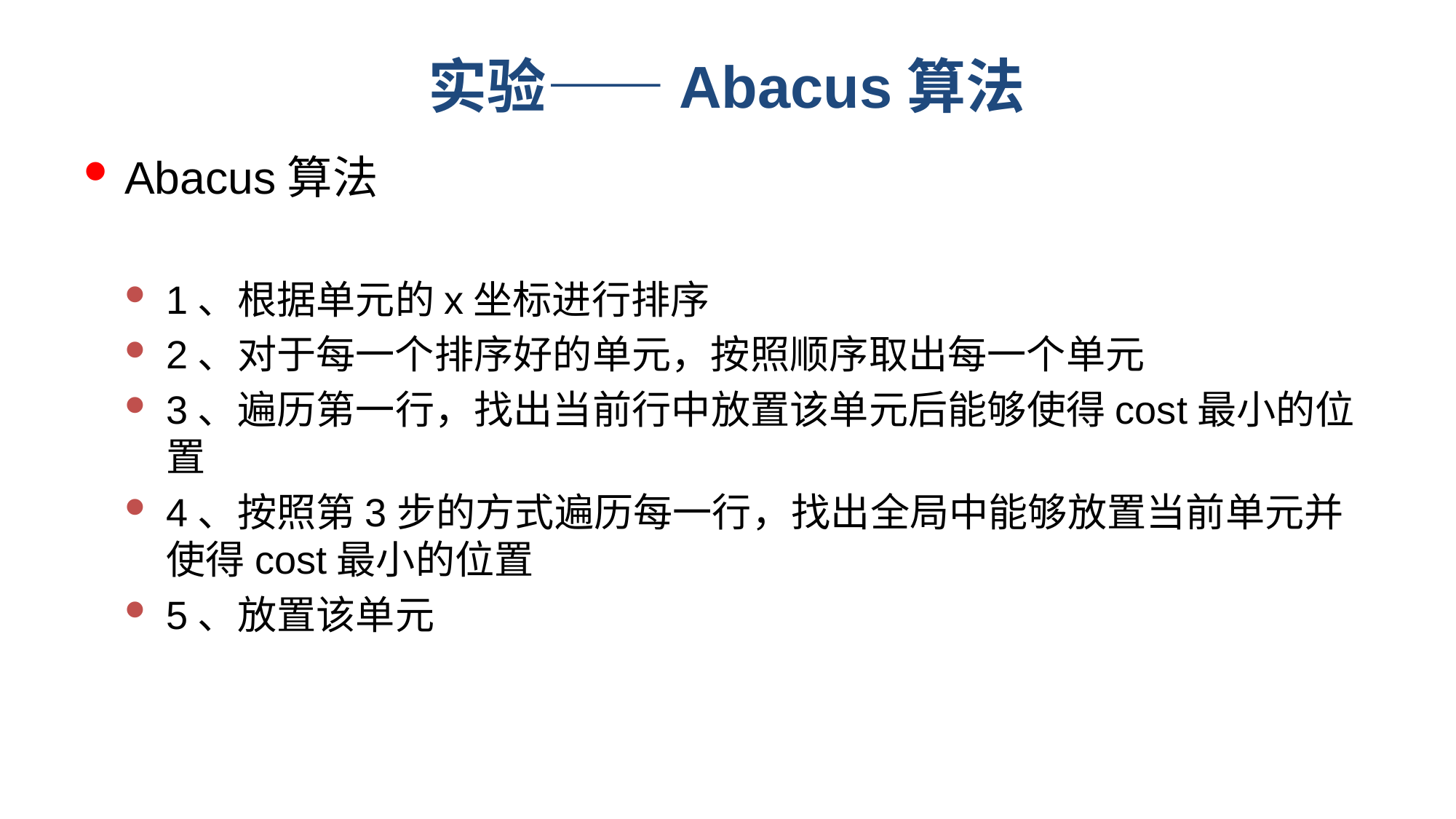

# 实验——Abacus算法
Abacus算法

1、根据单元的x坐标进行排序
2、对于每一个排序好的单元，按照顺序取出每一个单元
3、遍历第一行，找出当前行中放置该单元后能够使得cost最小的位置
4、按照第3步的方式遍历每一行，找出全局中能够放置当前单元并使得cost最小的位置
5、放置该单元